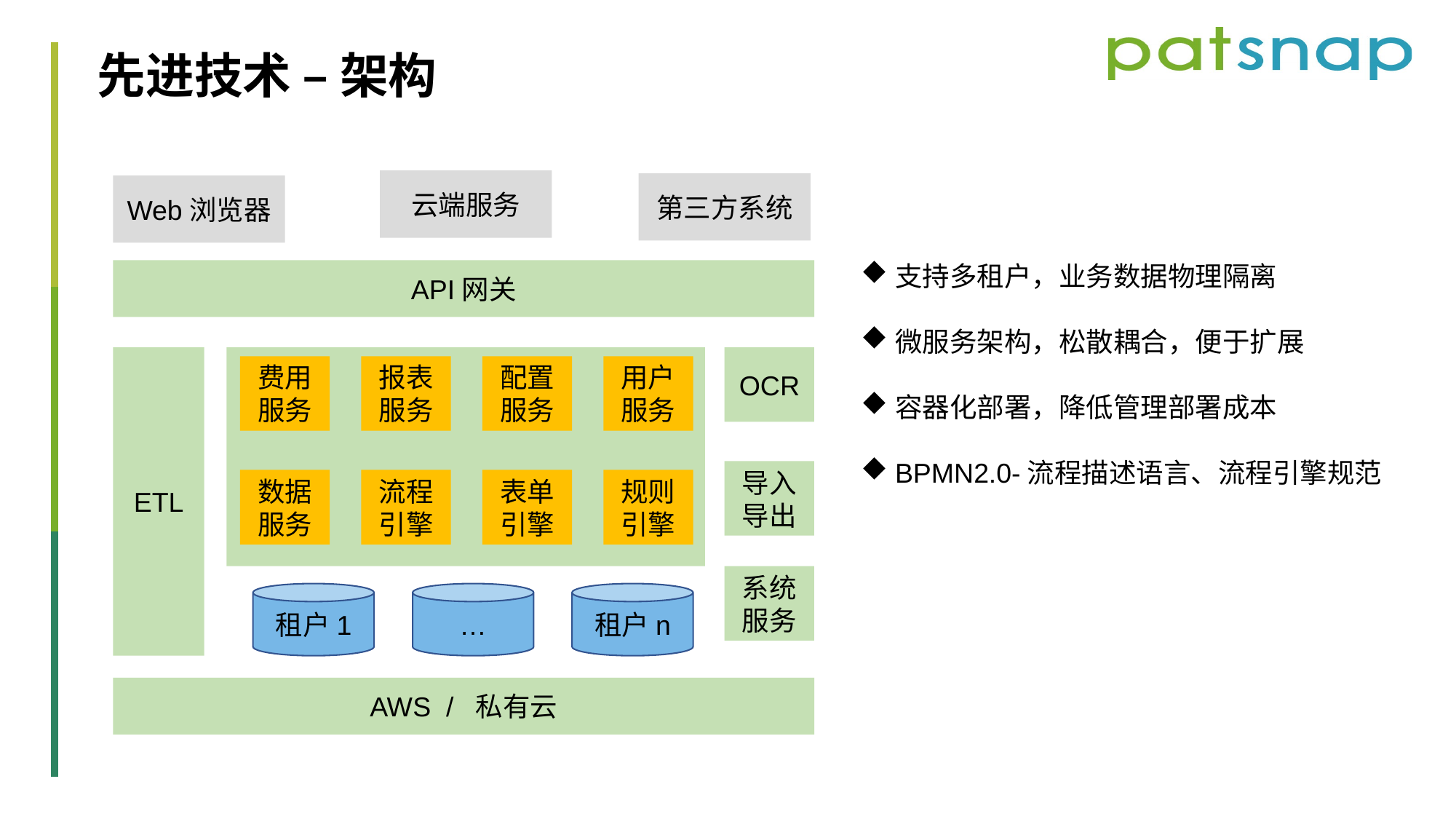

先进技术 – 架构
云端服务
第三方系统
Web浏览器
支持多租户，业务数据物理隔离
微服务架构，松散耦合，便于扩展
容器化部署，降低管理部署成本
BPMN2.0-流程描述语言、流程引擎规范
API网关
ETL

OCR
费用服务
报表服务
配置服务
用户服务
导入导出
数据服务
流程引擎
表单引擎
规则引擎
系统服务
…
租户n
租户1
AWS  /  私有云